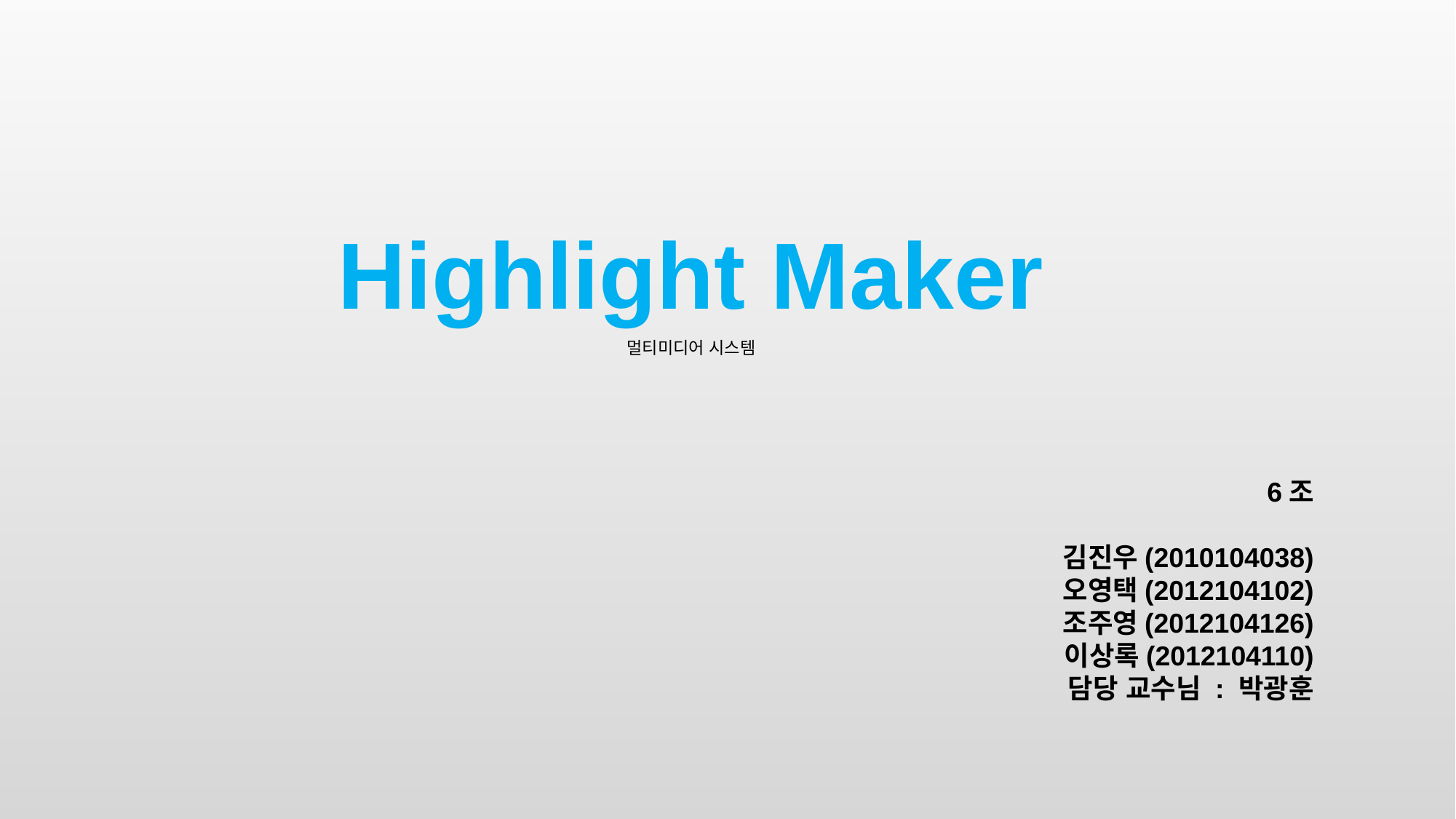

# Highlight Maker 멀티미디어 시스템
6조

김진우(2010104038)
오영택(2012104102)
조주영(2012104126)
이상록(2012104110)
담당 교수님 : 박광훈